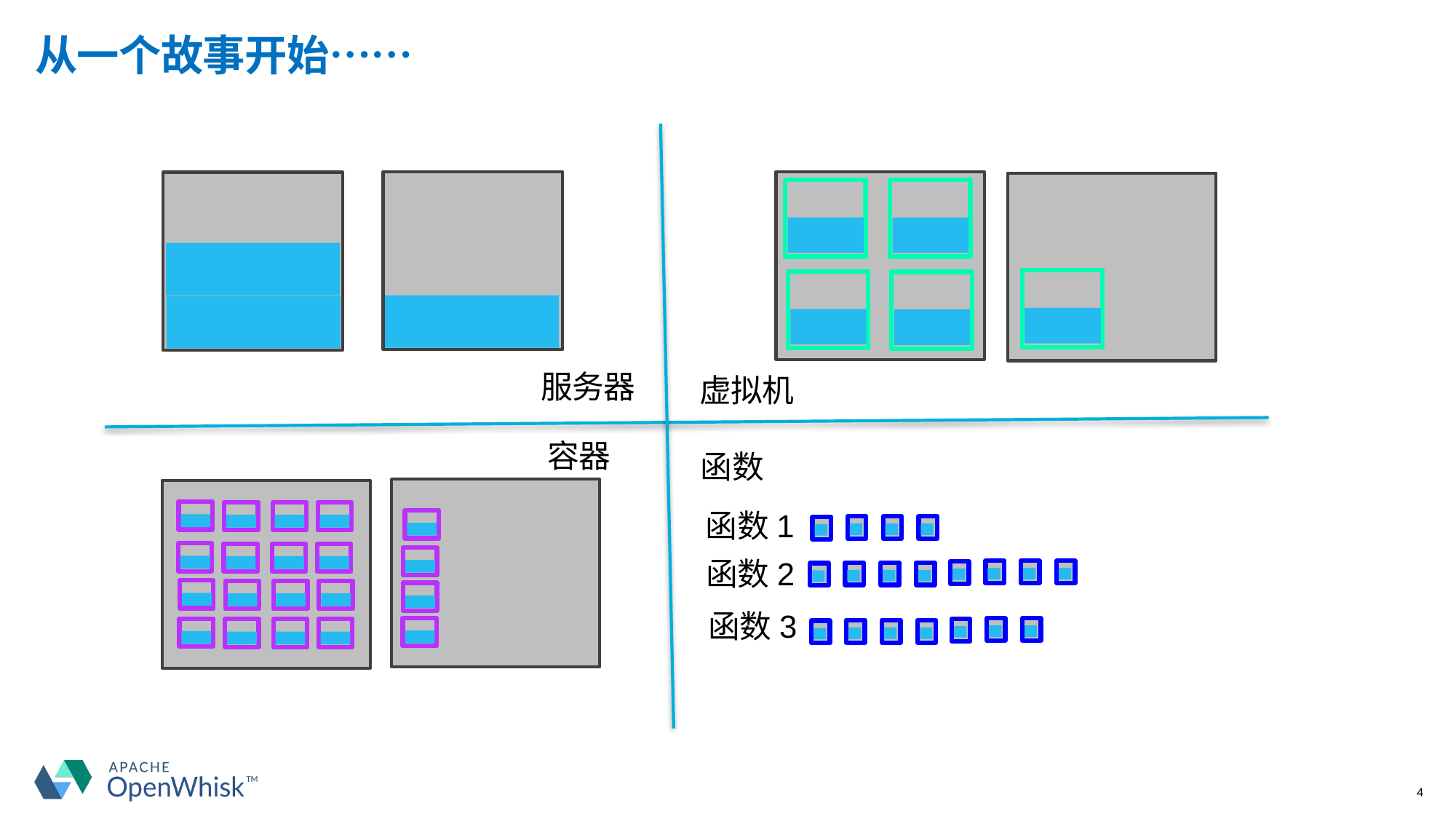

# 从一个故事开始……

服务器
虚拟机
容器
函数

函数1

函数2

函数3